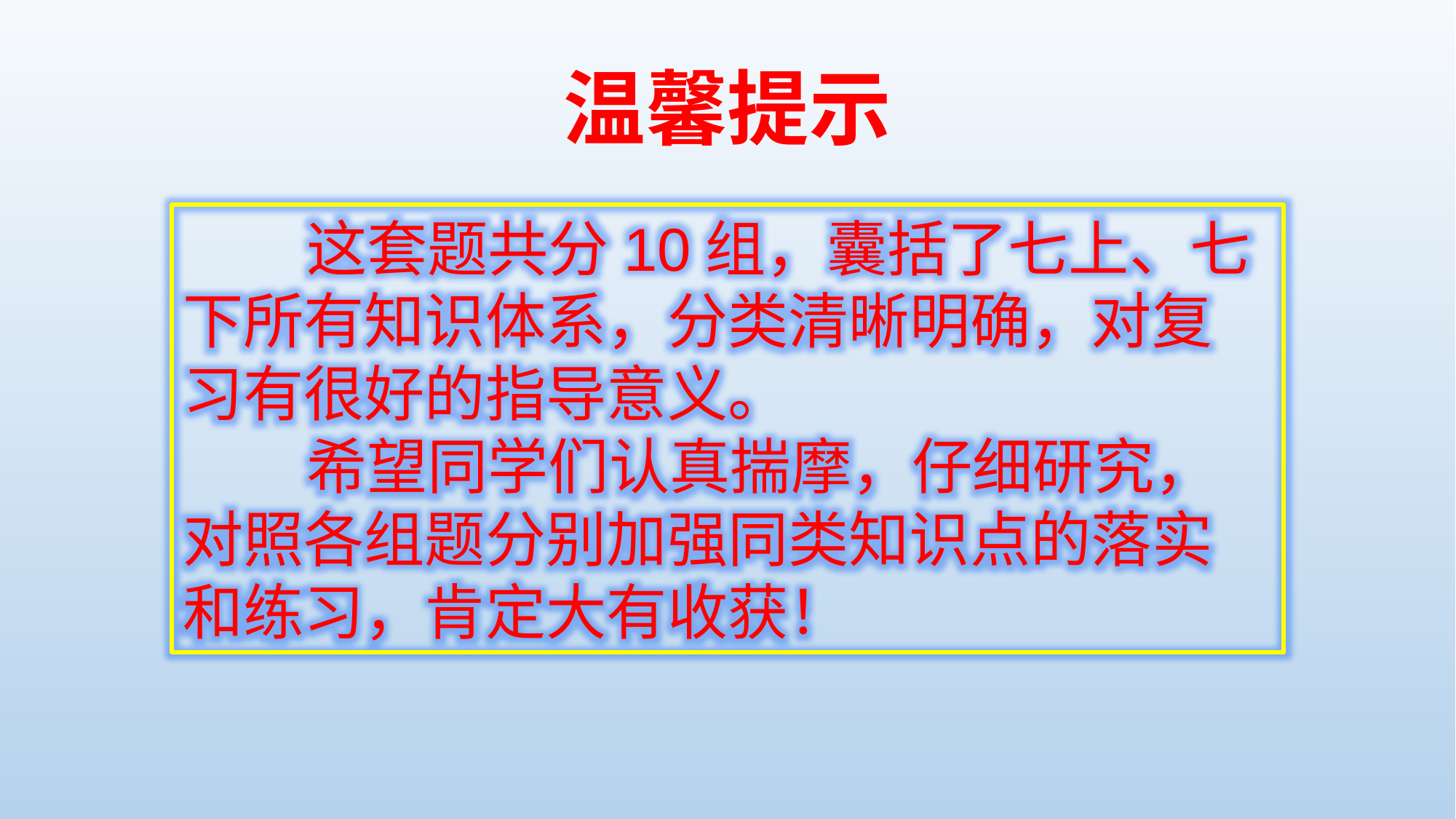

温馨提示
        这套题共分10组，囊括了七上、七下所有知识体系，分类清晰明确，对复习有很好的指导意义。
        希望同学们认真揣摩，仔细研究，对照各组题分别加强同类知识点的落实和练习，肯定大有收获！